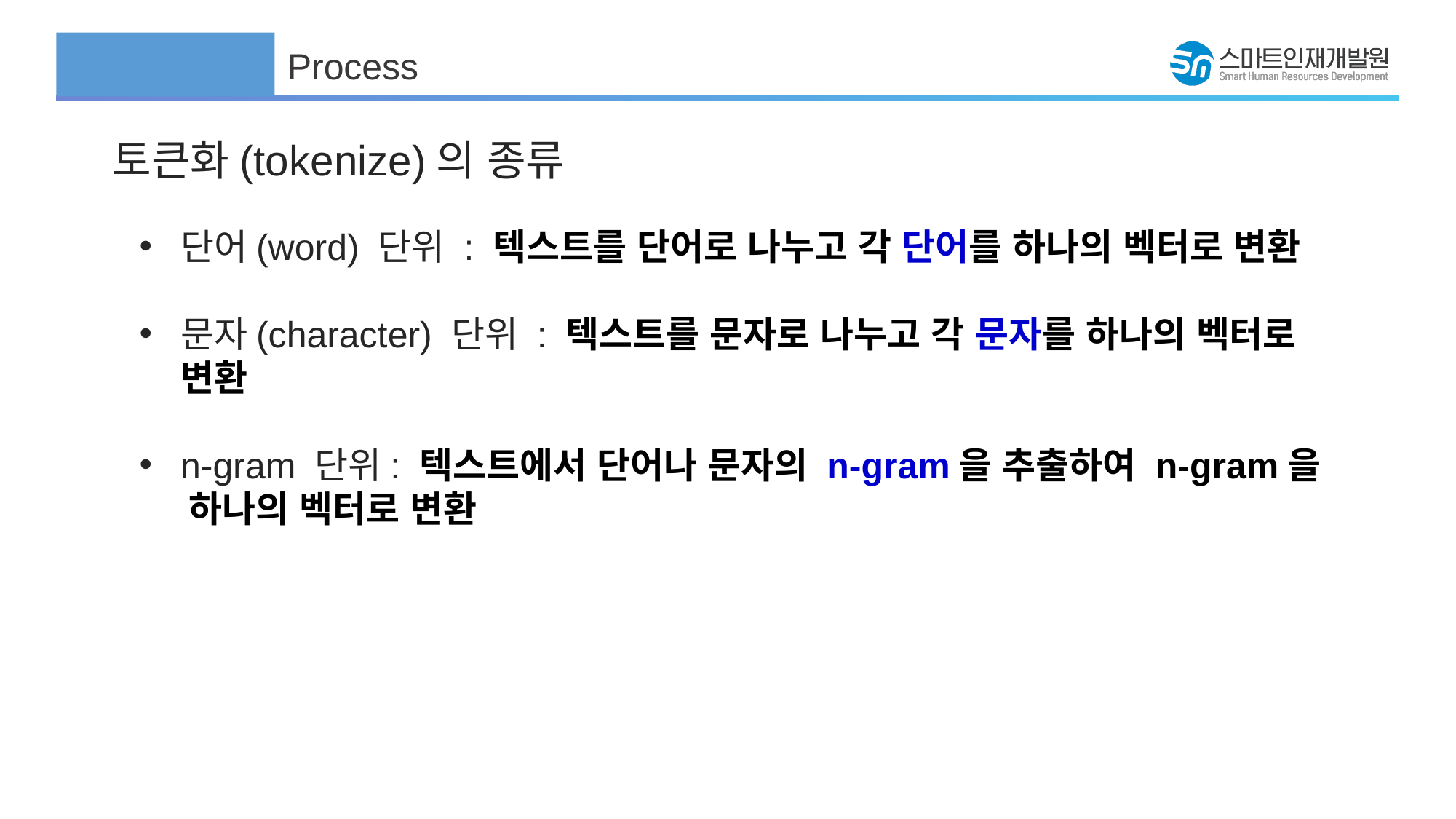

Process
토큰화(tokenize)의 종류
단어(word) 단위 : 텍스트를 단어로 나누고 각 단어를 하나의 벡터로 변환

문자(character) 단위 : 텍스트를 문자로 나누고 각 문자를 하나의 벡터로 변환

n-gram 단위: 텍스트에서 단어나 문자의 n-gram을 추출하여 n-gram을
    하나의 벡터로 변환